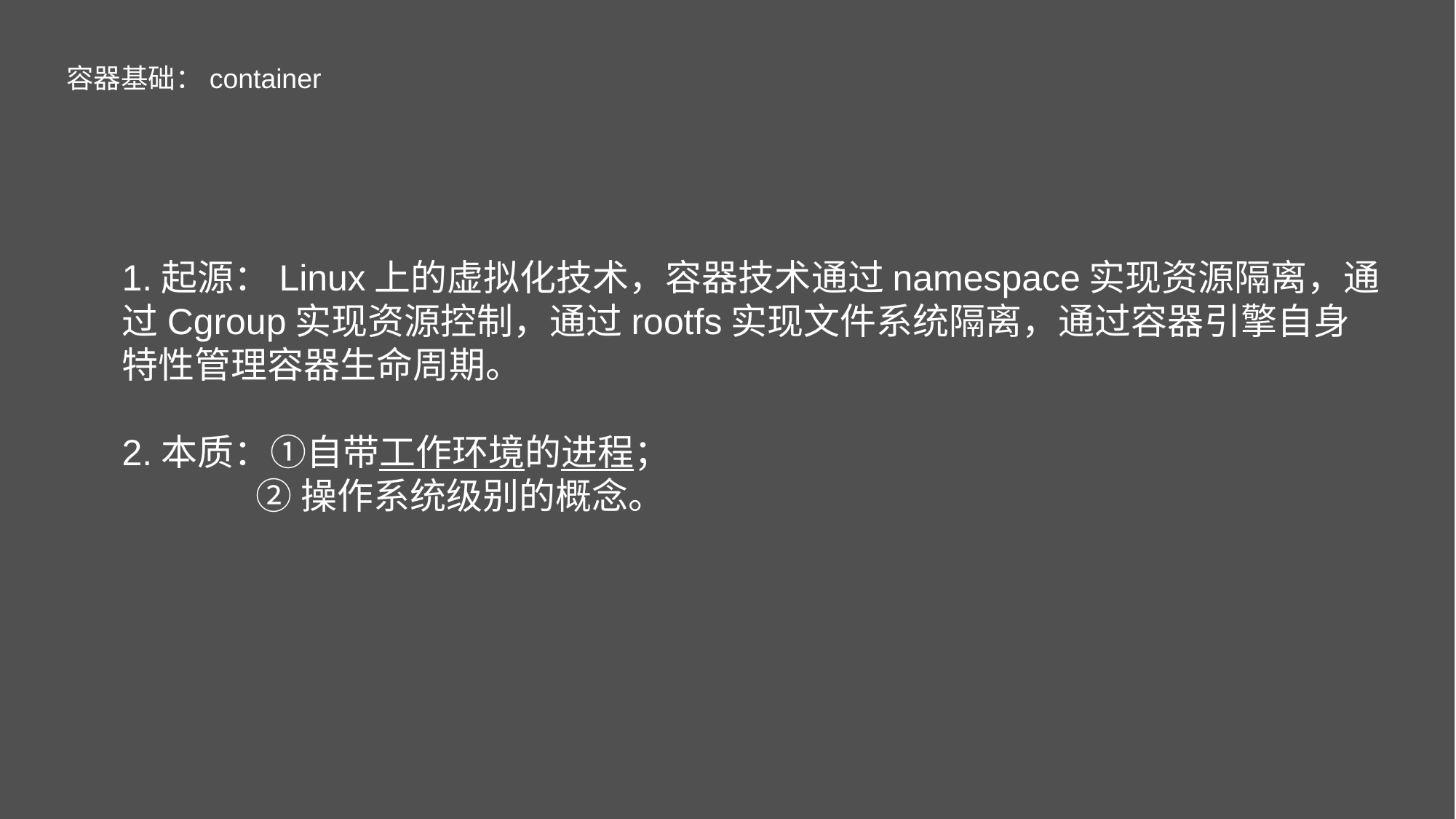

容器基础：container
1.起源：Linux上的虚拟化技术，容器技术通过namespace实现资源隔离，通过Cgroup实现资源控制，通过rootfs实现文件系统隔离，通过容器引擎自身特性管理容器生命周期。

2.本质：①自带工作环境的进程；
	   ②操作系统级别的概念。